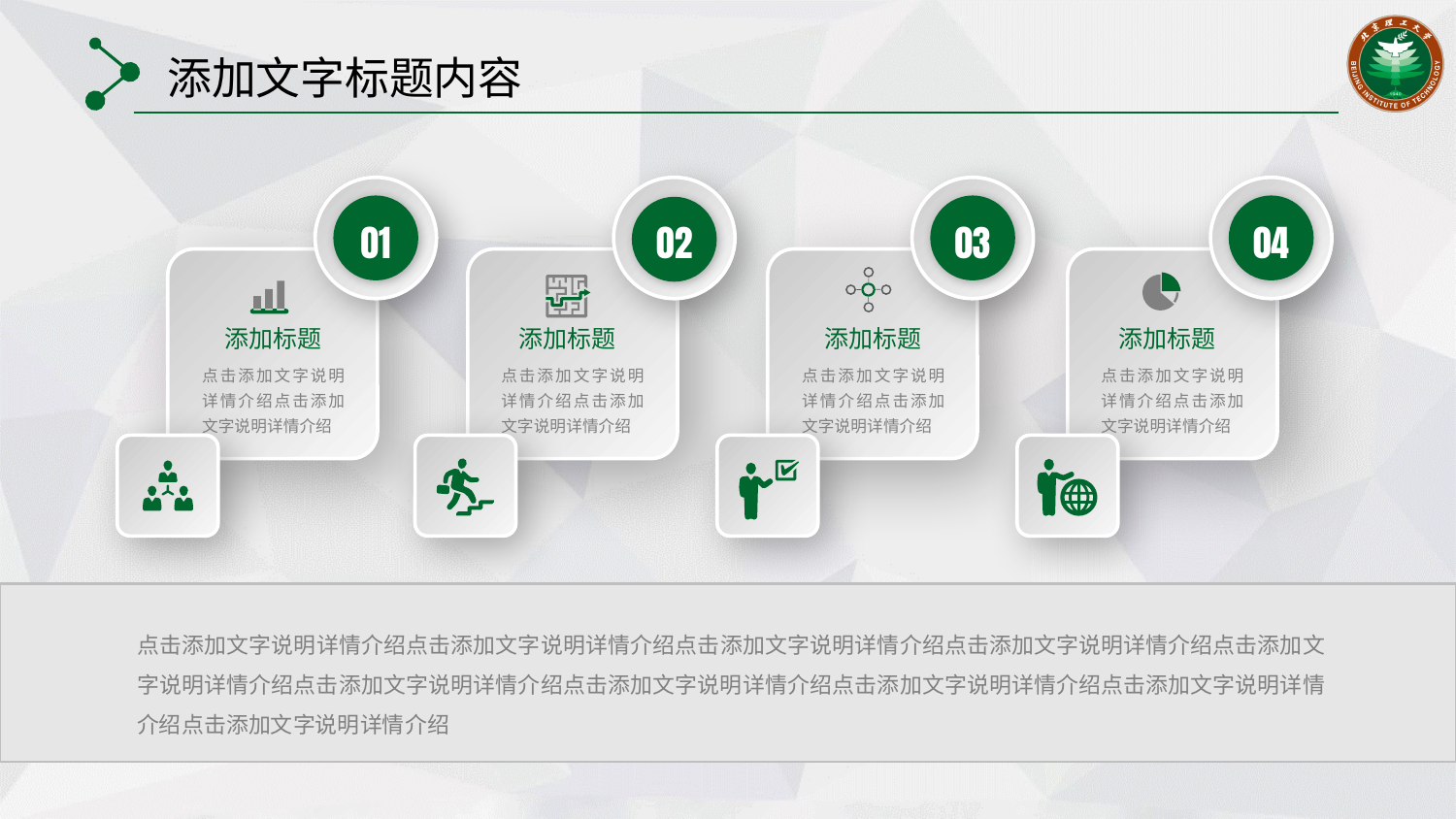

添加文字标题内容

01

02

03

04

添加标题
点击添加文字说明详情介绍点击添加文字说明详情介绍
添加标题
点击添加文字说明详情介绍点击添加文字说明详情介绍
添加标题
点击添加文字说明详情介绍点击添加文字说明详情介绍
添加标题
点击添加文字说明详情介绍点击添加文字说明详情介绍

点击添加文字说明详情介绍点击添加文字说明详情介绍点击添加文字说明详情介绍点击添加文字说明详情介绍点击添加文字说明详情介绍点击添加文字说明详情介绍点击添加文字说明详情介绍点击添加文字说明详情介绍点击添加文字说明详情介绍点击添加文字说明详情介绍